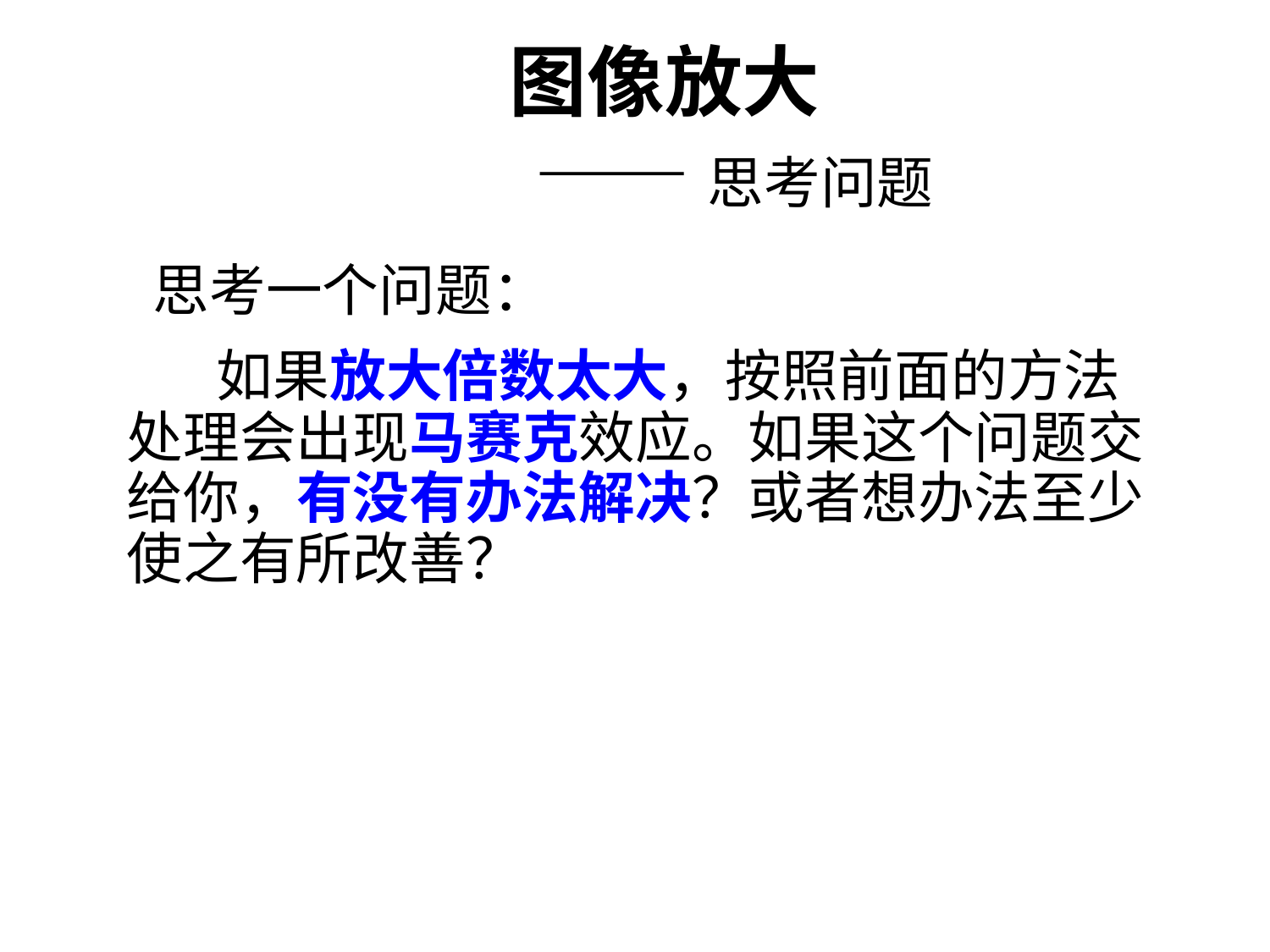

#
图像放大
        —— 思考问题
 思考一个问题：
      如果放大倍数太大，按照前面的方法处理会出现马赛克效应。如果这个问题交给你，有没有办法解决？或者想办法至少使之有所改善？